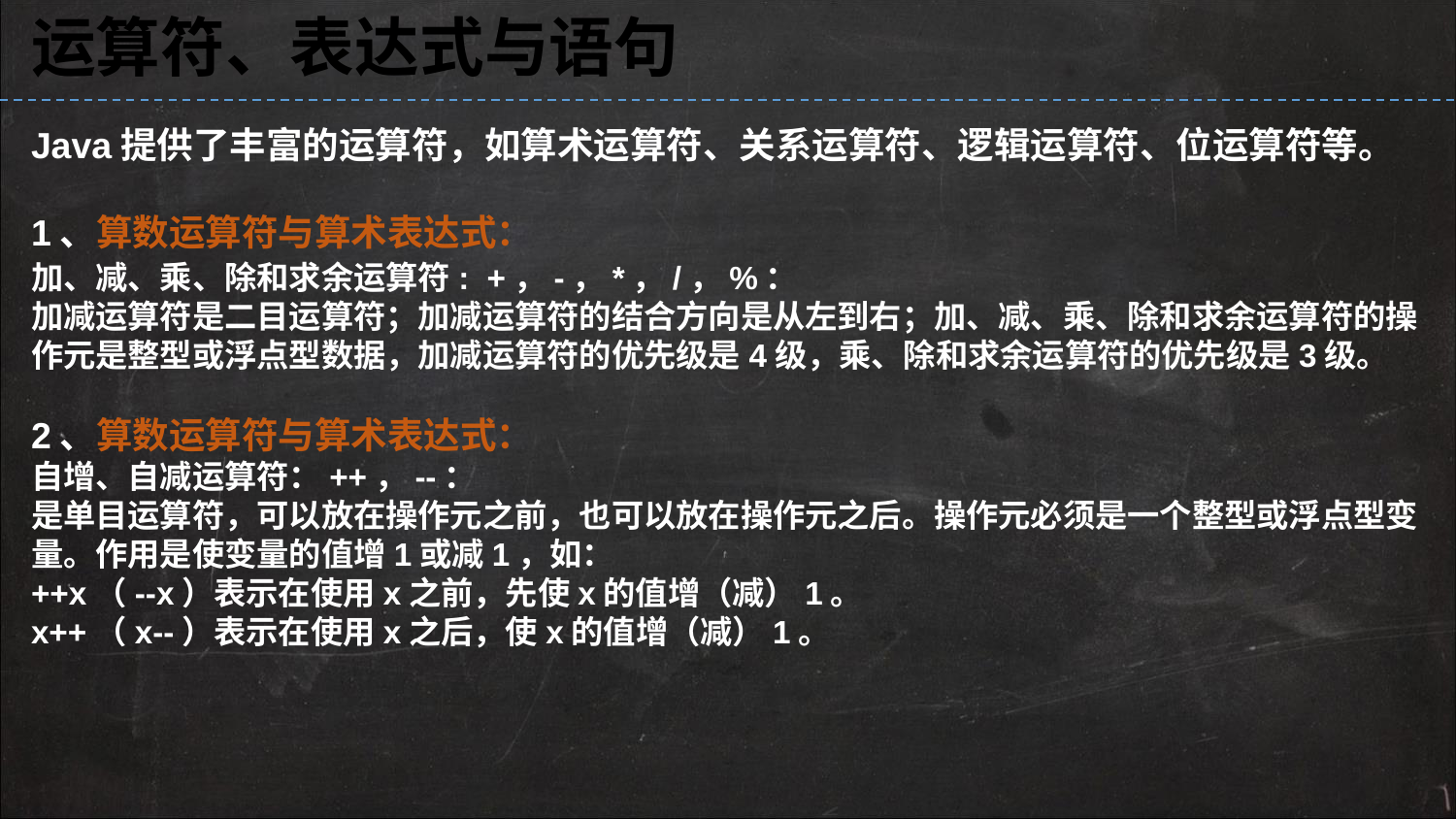

运算符、表达式与语句
Java提供了丰富的运算符，如算术运算符、关系运算符、逻辑运算符、位运算符等。

1、算数运算符与算术表达式：
加、减、乘、除和求余运算符:  +，-，*，/，%：
加减运算符是二目运算符；加减运算符的结合方向是从左到右；加、减、乘、除和求余运算符的操作元是整型或浮点型数据，加减运算符的优先级是4级，乘、除和求余运算符的优先级是3级。

2、算数运算符与算术表达式：
自增、自减运算符：++，--：
是单目运算符，可以放在操作元之前，也可以放在操作元之后。操作元必须是一个整型或浮点型变量。作用是使变量的值增1或减1，如：
++x（--x）表示在使用x之前，先使x的值增（减）1。
x++（x--）表示在使用x之后，使x的值增（减）1。